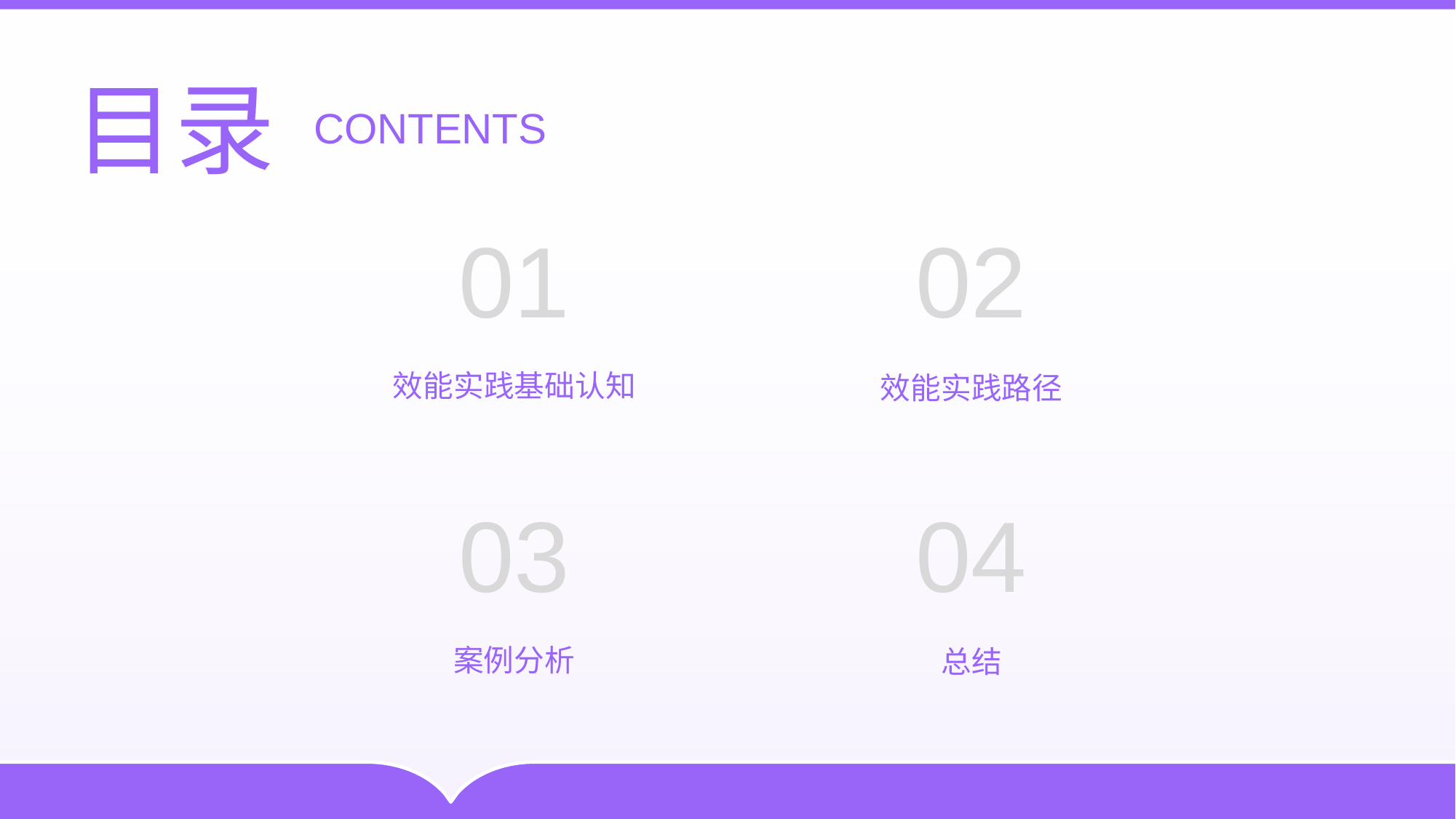

目录
CONTENTS
01
02
效能实践基础认知
效能实践路径
03
04
案例分析
总结